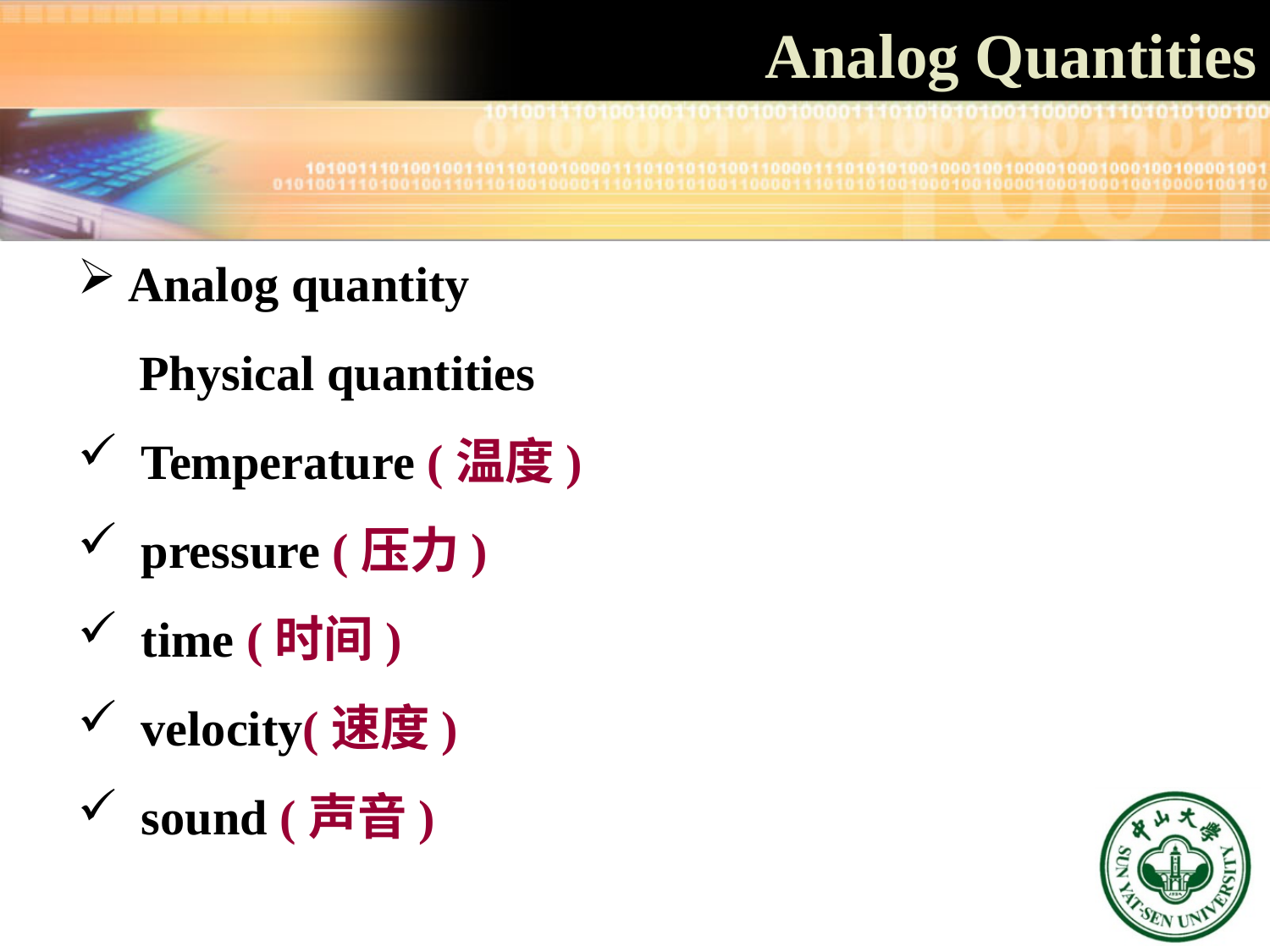

Analog Quantities
Analog quantity
     Physical quantities
Temperature (温度)
pressure (压力)
time (时间)
velocity(速度)
sound (声音)